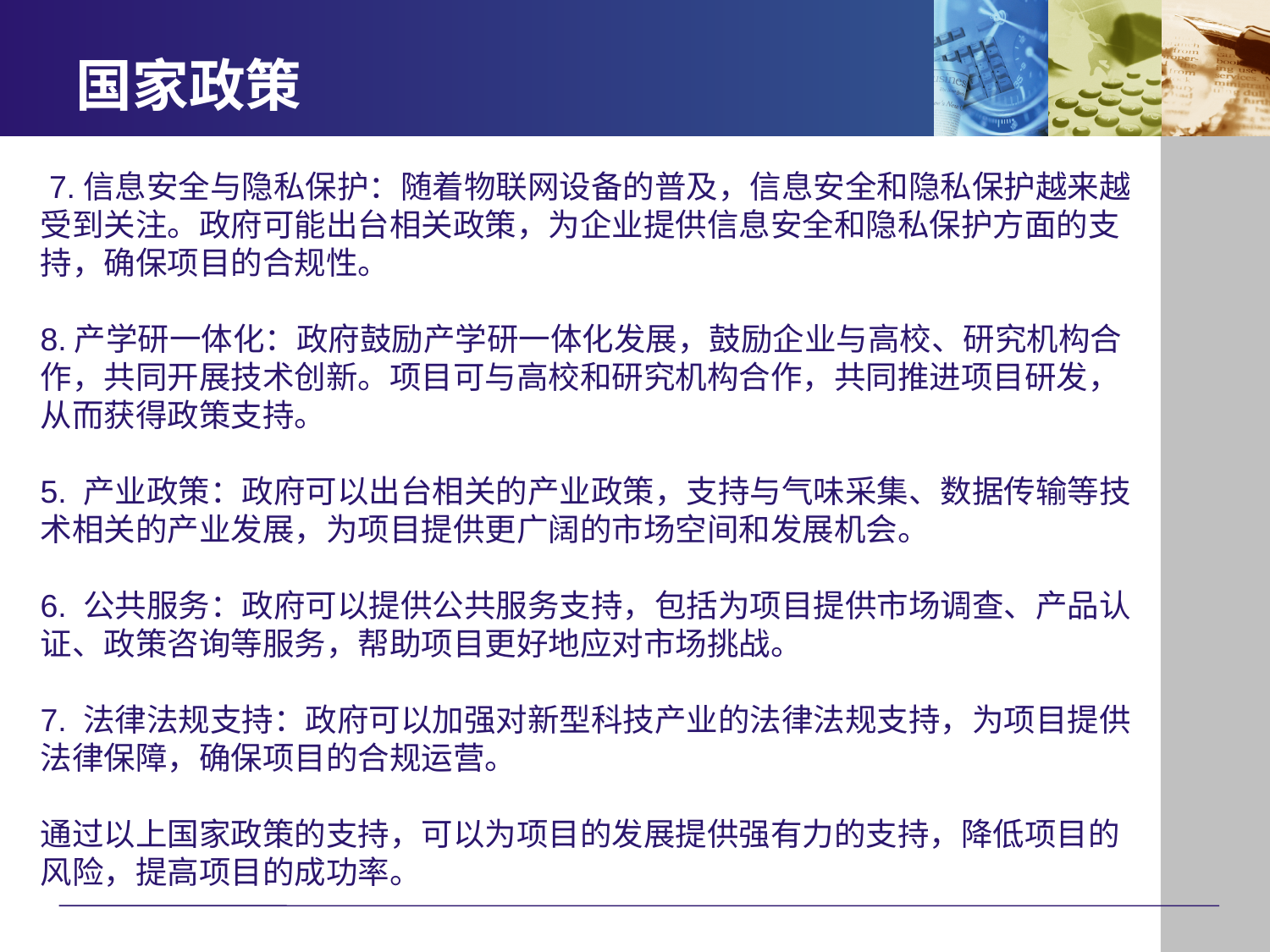

# 国家政策

 7.信息安全与隐私保护：随着物联网设备的普及，信息安全和隐私保护越来越受到关注。政府可能出台相关政策，为企业提供信息安全和隐私保护方面的支持，确保项目的合规性。

8.产学研一体化：政府鼓励产学研一体化发展，鼓励企业与高校、研究机构合作，共同开展技术创新。项目可与高校和研究机构合作，共同推进项目研发，从而获得政策支持。

5. 产业政策：政府可以出台相关的产业政策，支持与气味采集、数据传输等技术相关的产业发展，为项目提供更广阔的市场空间和发展机会。

6. 公共服务：政府可以提供公共服务支持，包括为项目提供市场调查、产品认证、政策咨询等服务，帮助项目更好地应对市场挑战。

7. 法律法规支持：政府可以加强对新型科技产业的法律法规支持，为项目提供法律保障，确保项目的合规运营。

通过以上国家政策的支持，可以为项目的发展提供强有力的支持，降低项目的风险，提高项目的成功率。